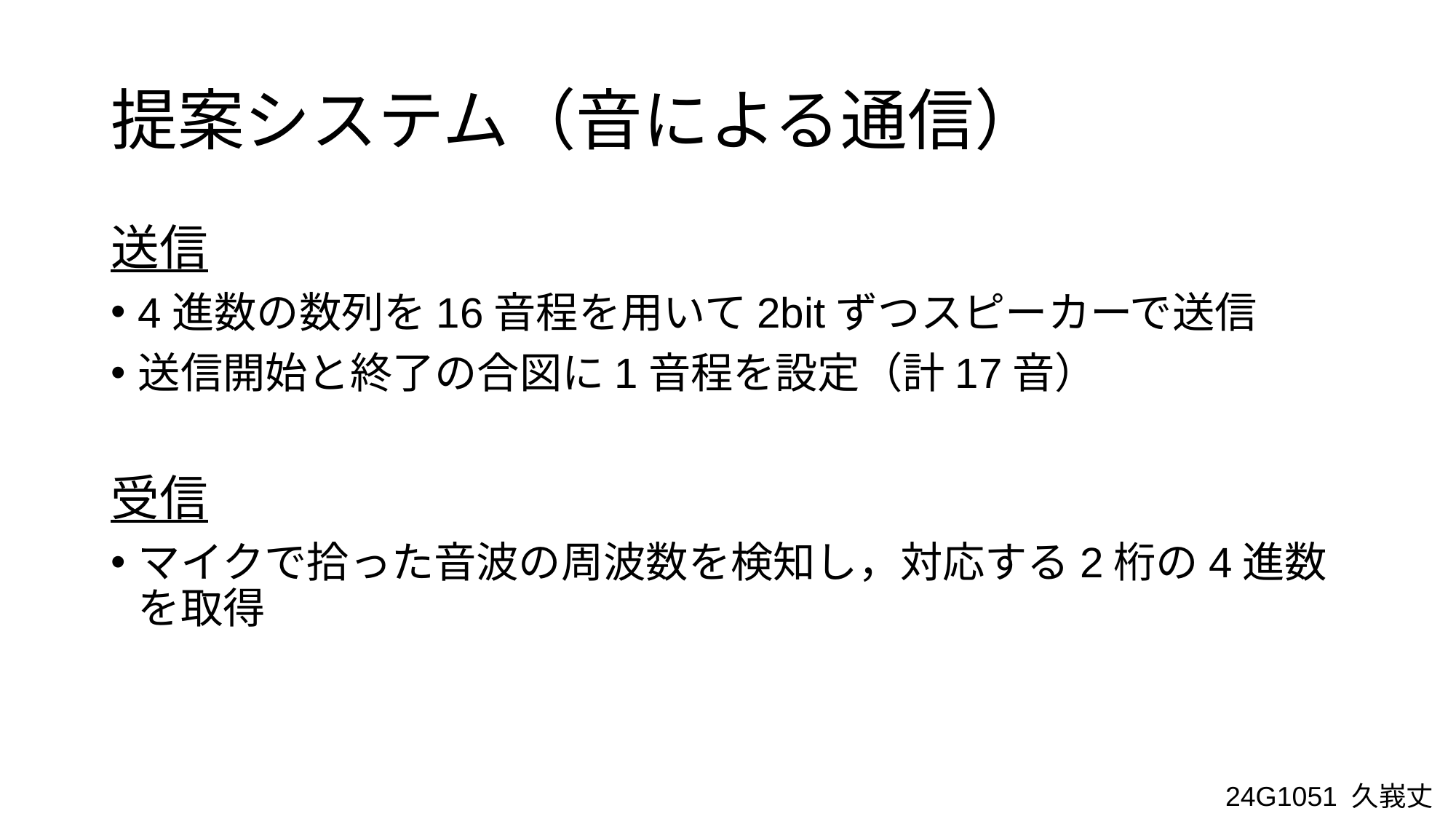

# 提案システム（音による通信）
送信
4進数の数列を16音程を用いて2bitずつスピーカーで送信
送信開始と終了の合図に1音程を設定（計17音）

受信
マイクで拾った音波の周波数を検知し，対応する2桁の4進数を取得

24G1051 久峩丈